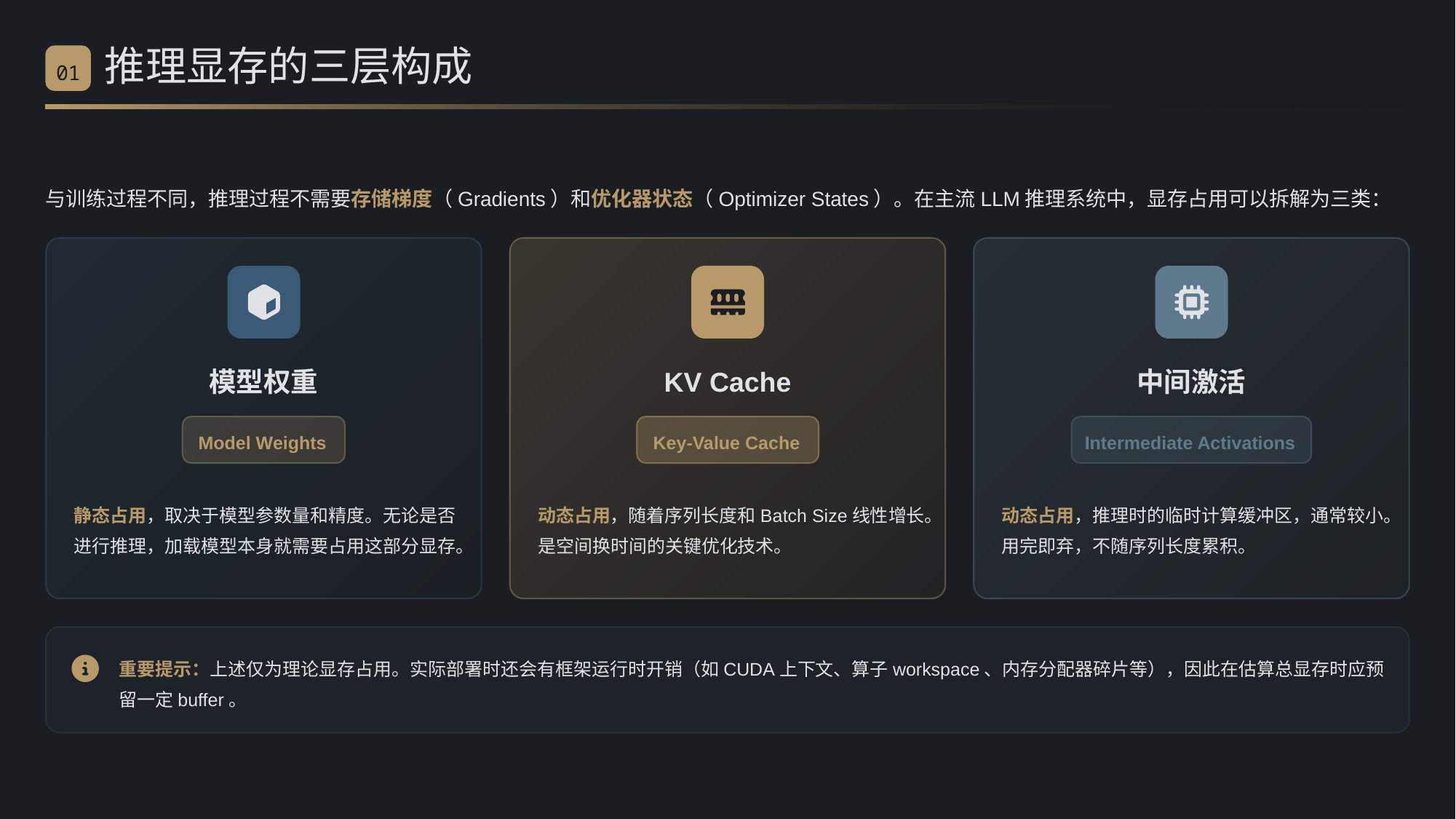

推理显存的三层构成
01

与训练过程不同，推理过程不需要存储梯度（Gradients）和优化器状态（Optimizer States）。在主流LLM推理系统中，显存占用可以拆解为三类：

模型权重
KV Cache
中间激活
Model Weights
Key-Value Cache
Intermediate Activations

静态占用，取决于模型参数量和精度。无论是否进行推理，加载模型本身就需要占用这部分显存。
动态占用，随着序列长度和Batch Size线性增长。是空间换时间的关键优化技术。
动态占用，推理时的临时计算缓冲区，通常较小。用完即弃，不随序列长度累积。

重要提示：上述仅为理论显存占用。实际部署时还会有框架运行时开销（如CUDA上下文、算子workspace、内存分配器碎片等），因此在估算总显存时应预留一定buffer。